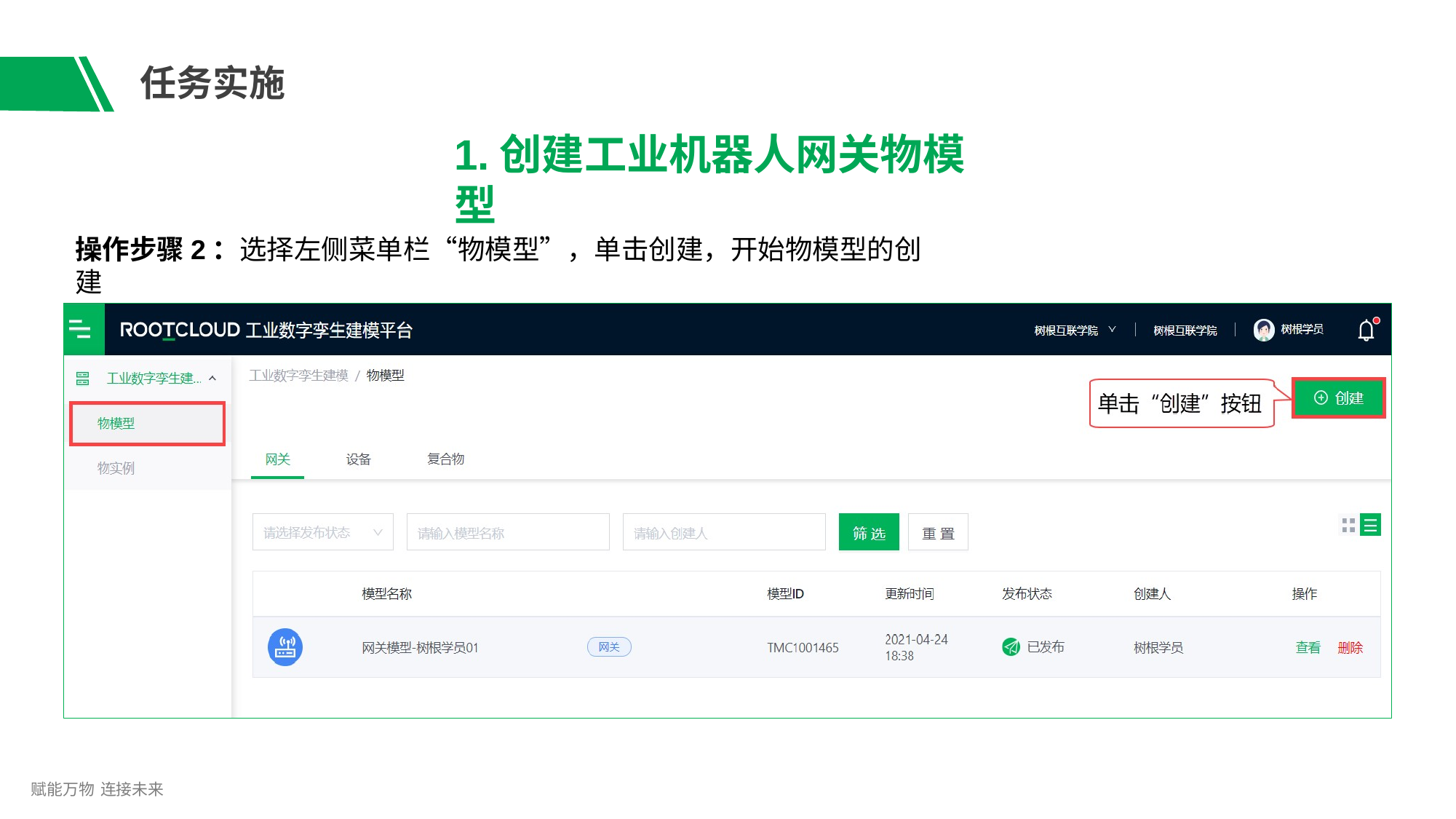

# 任务实施
1.创建工业机器人网关物模型
操作步骤2：选择左侧菜单栏“物模型”，单击创建，开始物模型的创建

赋能万物 连接未来